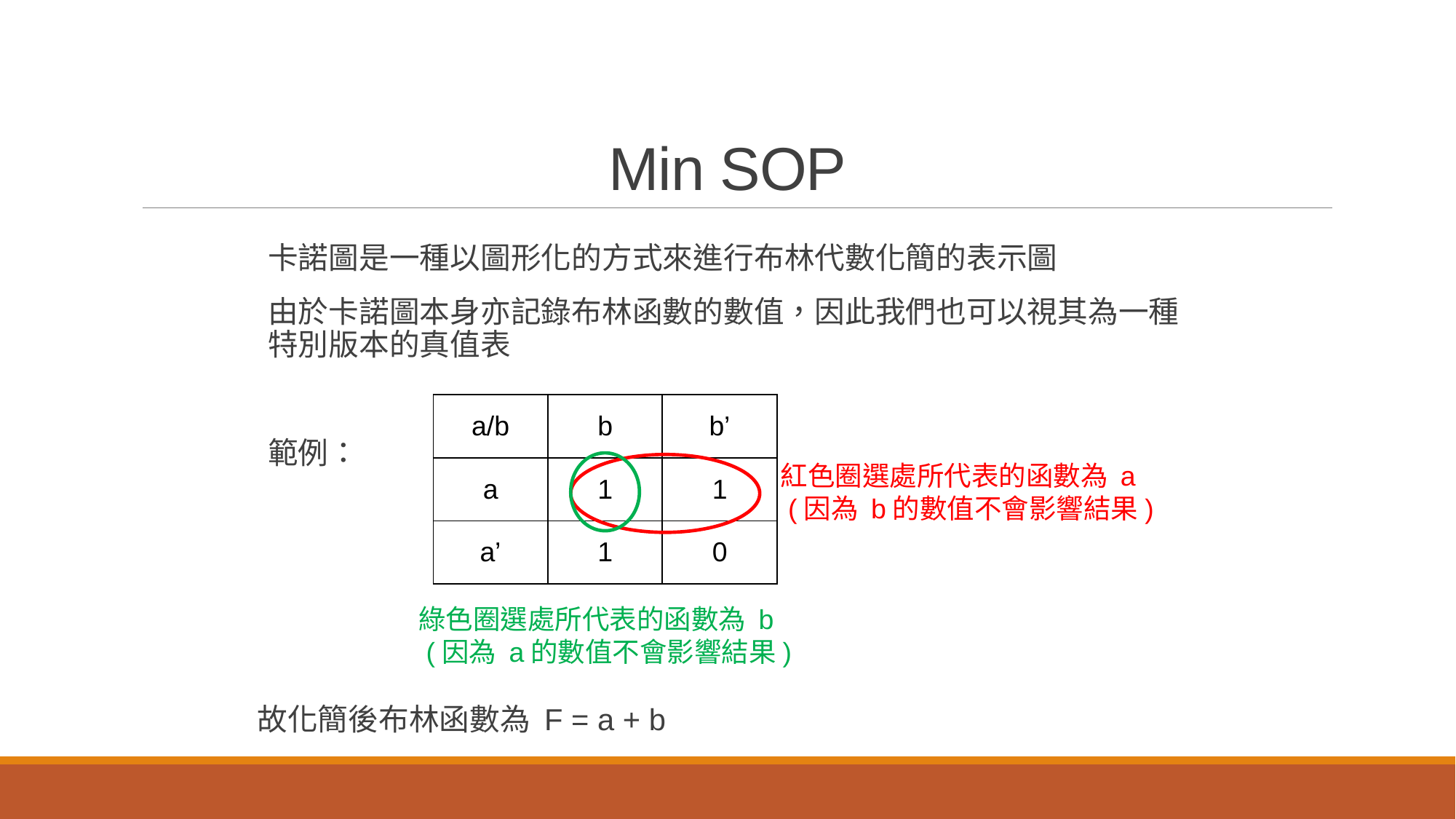

Min SOP
卡諾圖是一種以圖形化的方式來進行布林代數化簡的表示圖
由於卡諾圖本身亦記錄布林函數的數值，因此我們也可以視其為一種特別版本的真值表

範例：
| a/b | b | b’ |
| --- | --- | --- |
| a | 1 | 1 |
| a’ | 1 | 0 |

紅色圈選處所代表的函數為 a
 (因為 b的數值不會影響結果)

綠色圈選處所代表的函數為 b
 (因為 a的數值不會影響結果)
故化簡後布林函數為 F = a + b